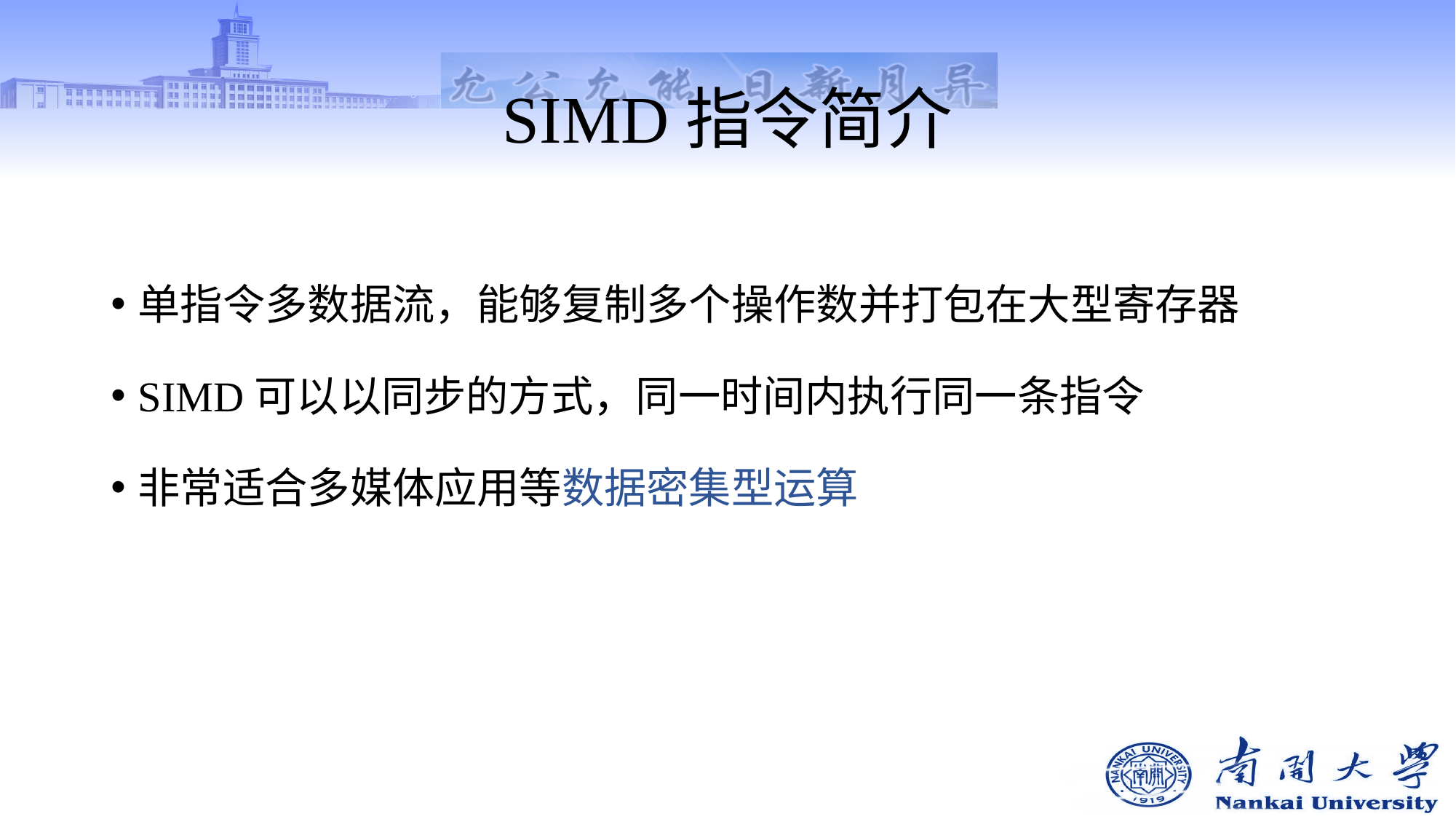

# SIMD指令简介
单指令多数据流，能够复制多个操作数并打包在大型寄存器
SIMD可以以同步的方式，同一时间内执行同一条指令
非常适合多媒体应用等数据密集型运算